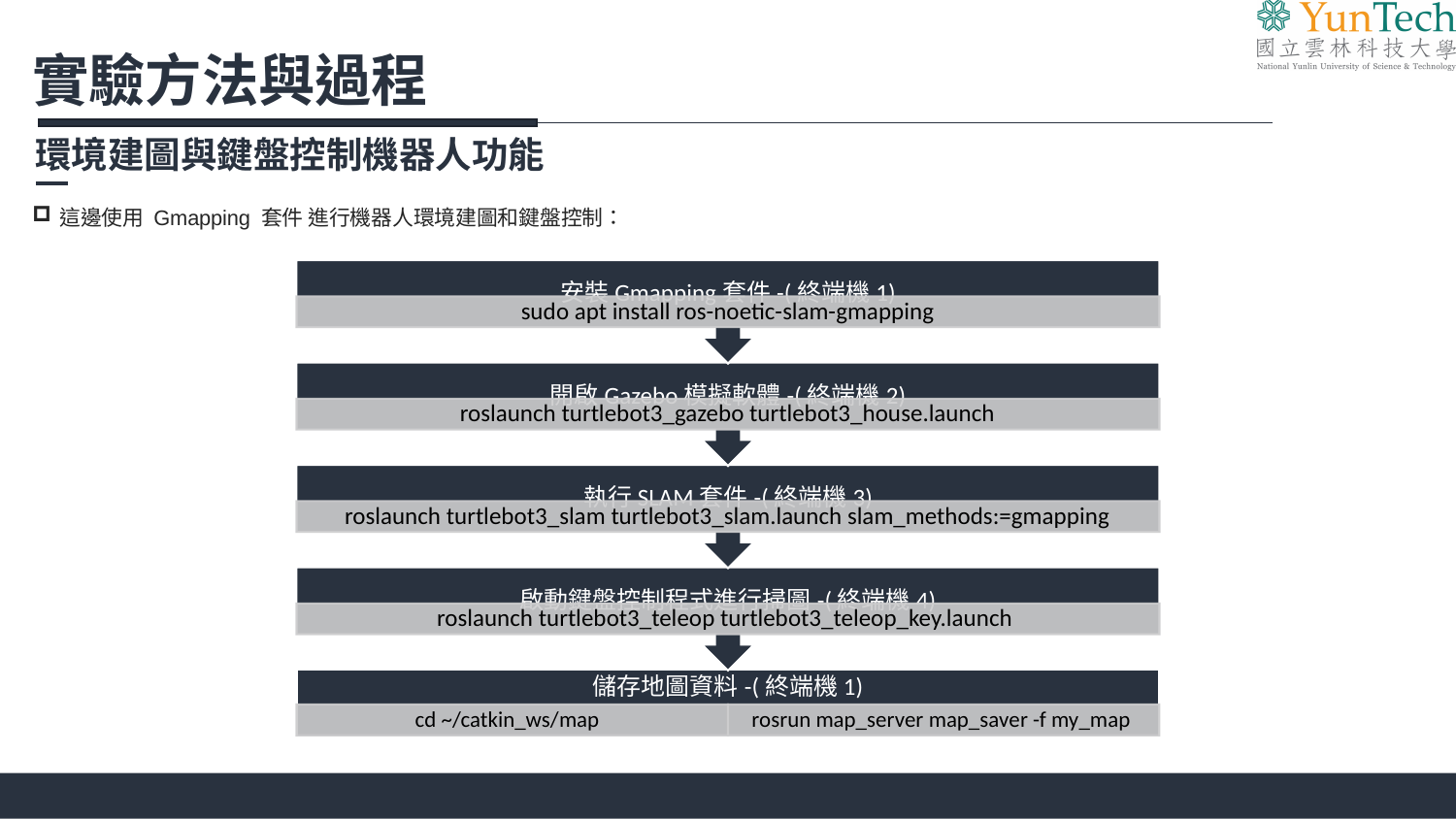

實驗方法與過程
環境建圖與鍵盤控制機器人功能
這邊使用 Gmapping 套件 進行機器人環境建圖和鍵盤控制：
儲存地圖資料-(終端機1)
cd ~/catkin_ws/map
rosrun map_server map_saver -f my_map
啟動鍵盤控制程式進行掃圖-(終端機4)
roslaunch turtlebot3_teleop turtlebot3_teleop_key.launch
執行SLAM套件-(終端機3)
roslaunch turtlebot3_slam turtlebot3_slam.launch slam_methods:=gmapping
開啟Gazebo模擬軟體-(終端機2)
roslaunch turtlebot3_gazebo turtlebot3_house.launch
安裝Gmapping套件-(終端機1)
sudo apt install ros-noetic-slam-gmapping